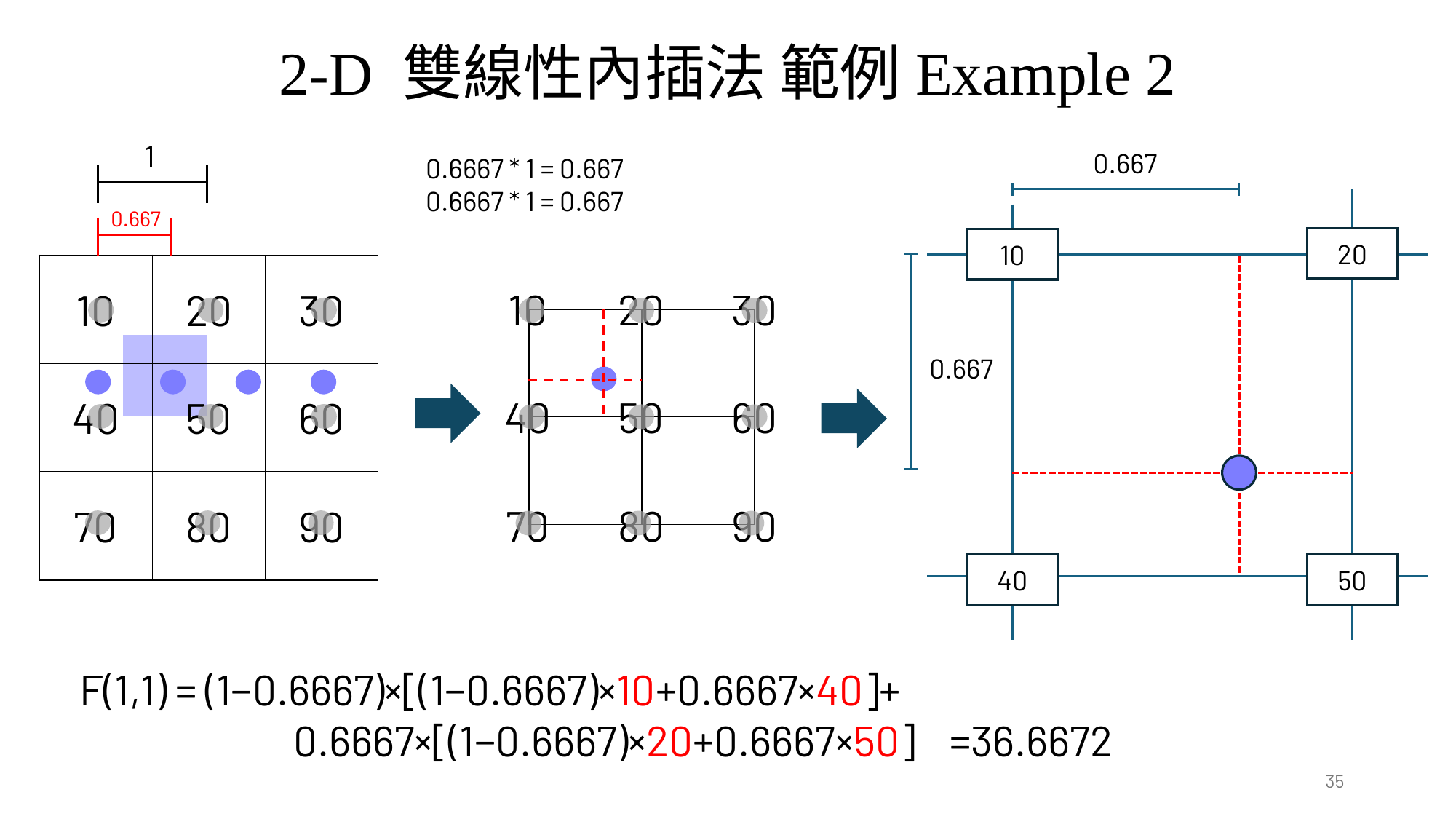

2-D 雙線性內插法 範例Example 2
1
0.667
0.6667 * 1 = 0.667
0.6667 * 1 = 0.667
0.667
20
10
|  |  |  |  |
| --- | --- | --- | --- |
|  |  |  |  |
|  |  |  |  |
|  |  |  |  |
| 10 | 20 | 30 |
| --- | --- | --- |
| 40 | 50 | 60 |
| 70 | 80 | 90 |
| 10 | 20 | 30 |
| --- | --- | --- |
| 40 | 50 | 60 |
| 70 | 80 | 90 |

|  |  |
| --- | --- |
|  |  |
0.667

40
50
F(1,1) = (1−0.6667)×[(1−0.6667)×10+0.6667×40]+
                         0.6667×[(1−0.6667)×20+0.6667×50]    =36.6672
35